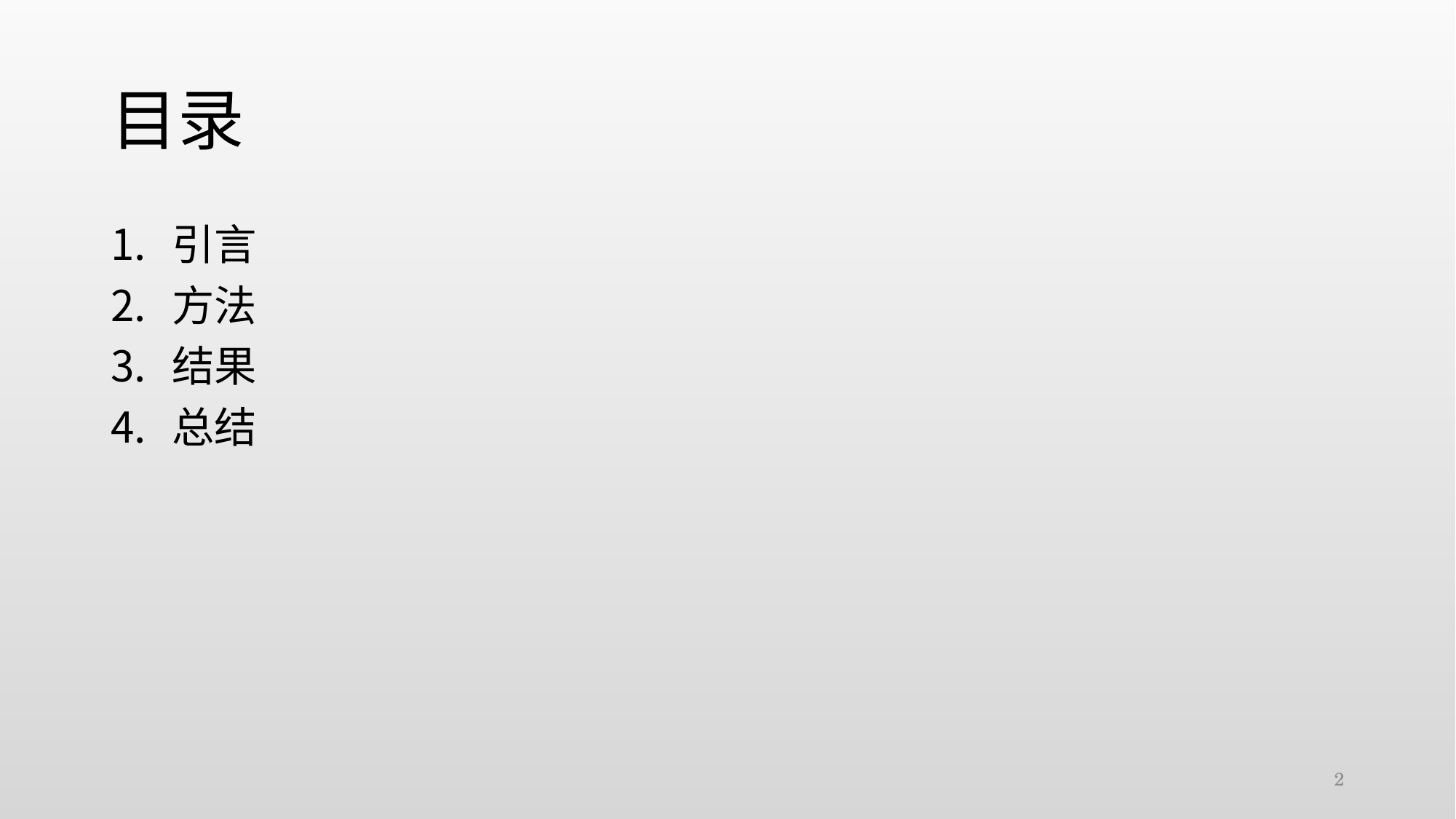

# 目录
引言
方法
结果
总结
2